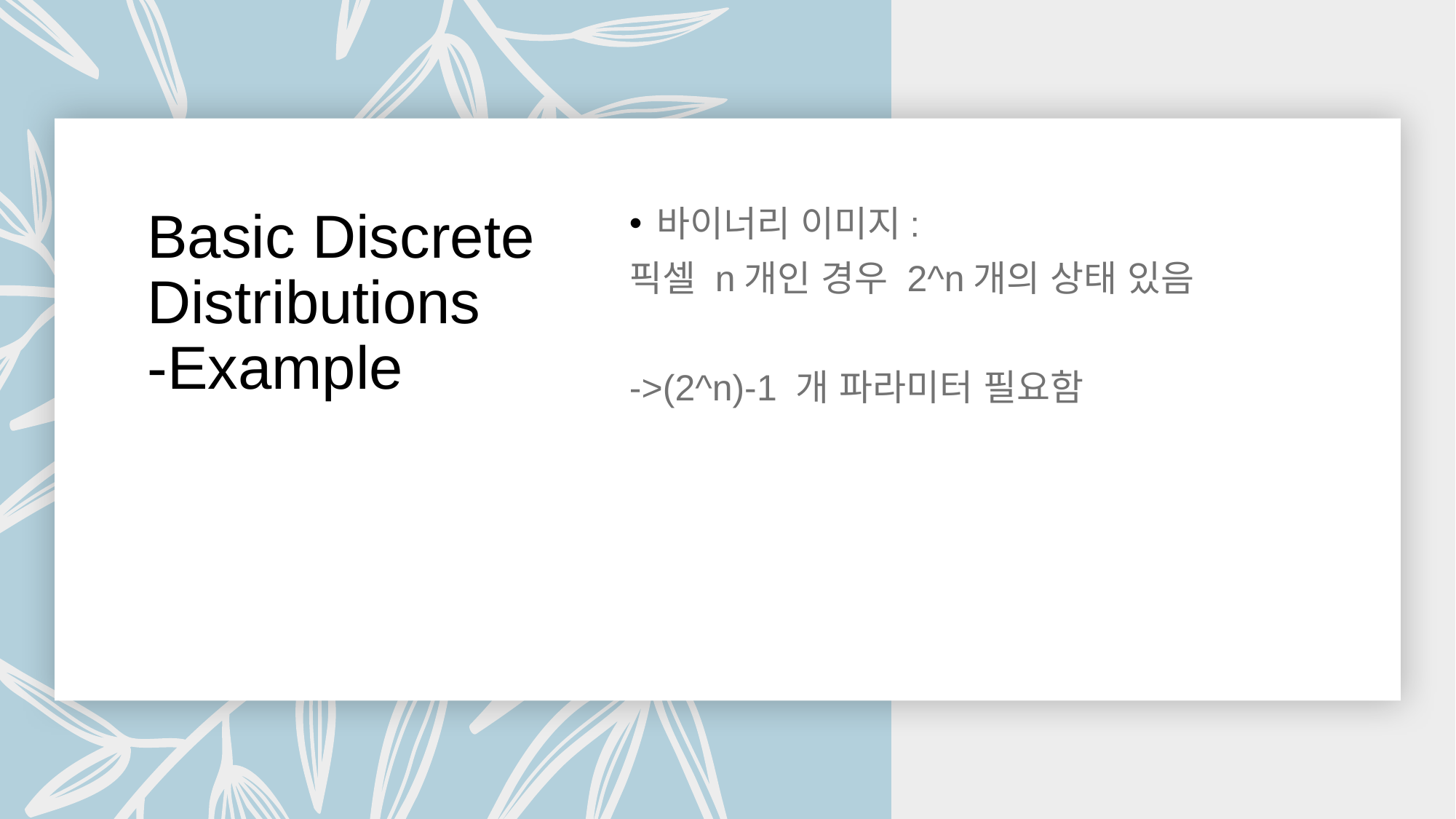

# Basic Discrete Distributions -Example
바이너리 이미지:
픽셀 n개인 경우 2^n개의 상태 있음

->(2^n)-1 개 파라미터 필요함